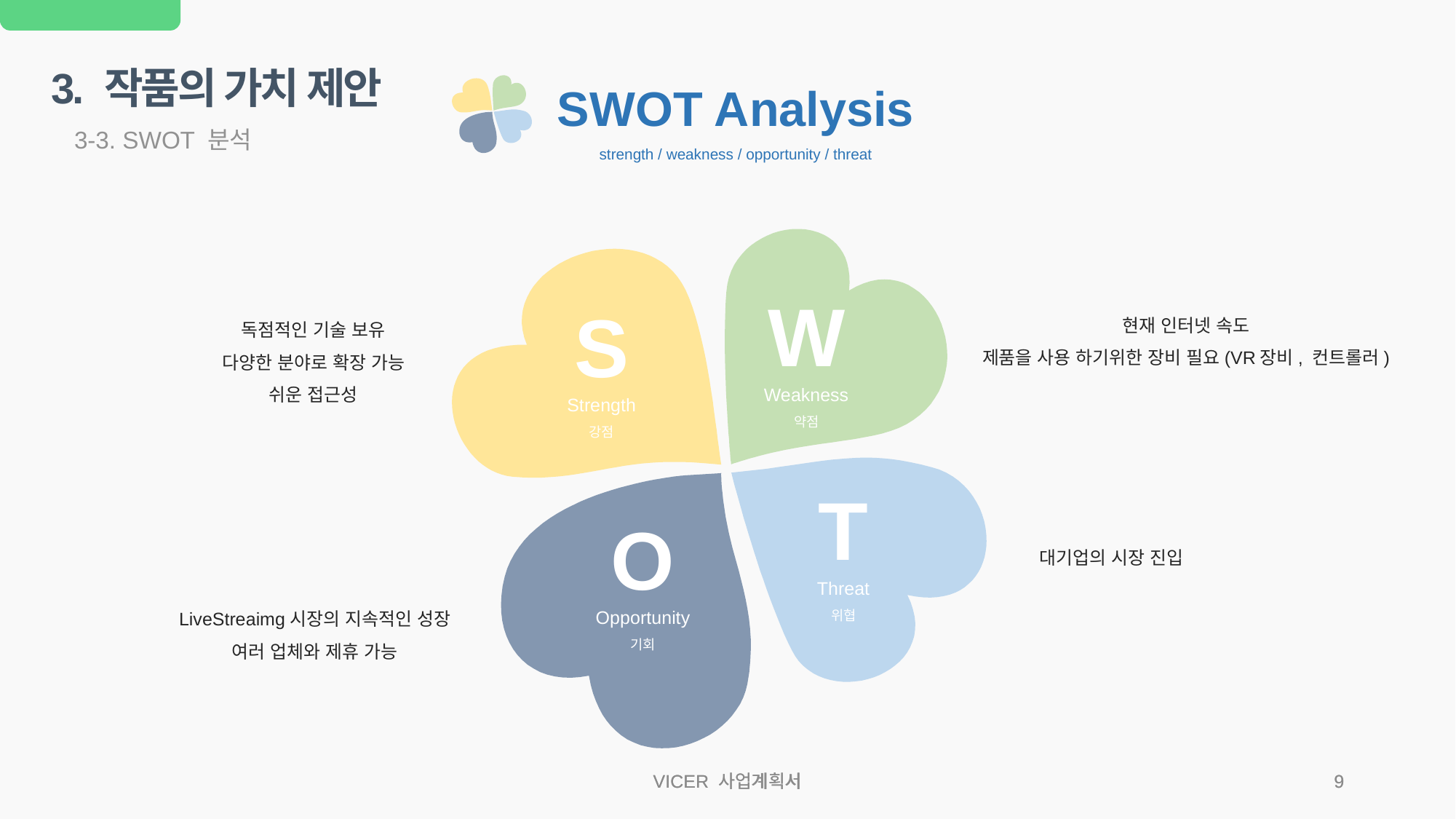

SWOT Analysis
strength / weakness / opportunity / threat
3. 작품의 가치 제안

3-3. SWOT 분석

W
Weakness
약점
S
Strength
강점
현재 인터넷 속도
제품을 사용 하기위한 장비 필요(VR장비, 컨트롤러)
독점적인 기술 보유
다양한 분야로 확장 가능
쉬운 접근성

T
Threat
위협
O
Opportunity
기회
대기업의 시장 진입
LiveStreaimg시장의 지속적인 성장
여러 업체와 제휴 가능
VICER 사업계획서
VICER 사업계획서
9
9